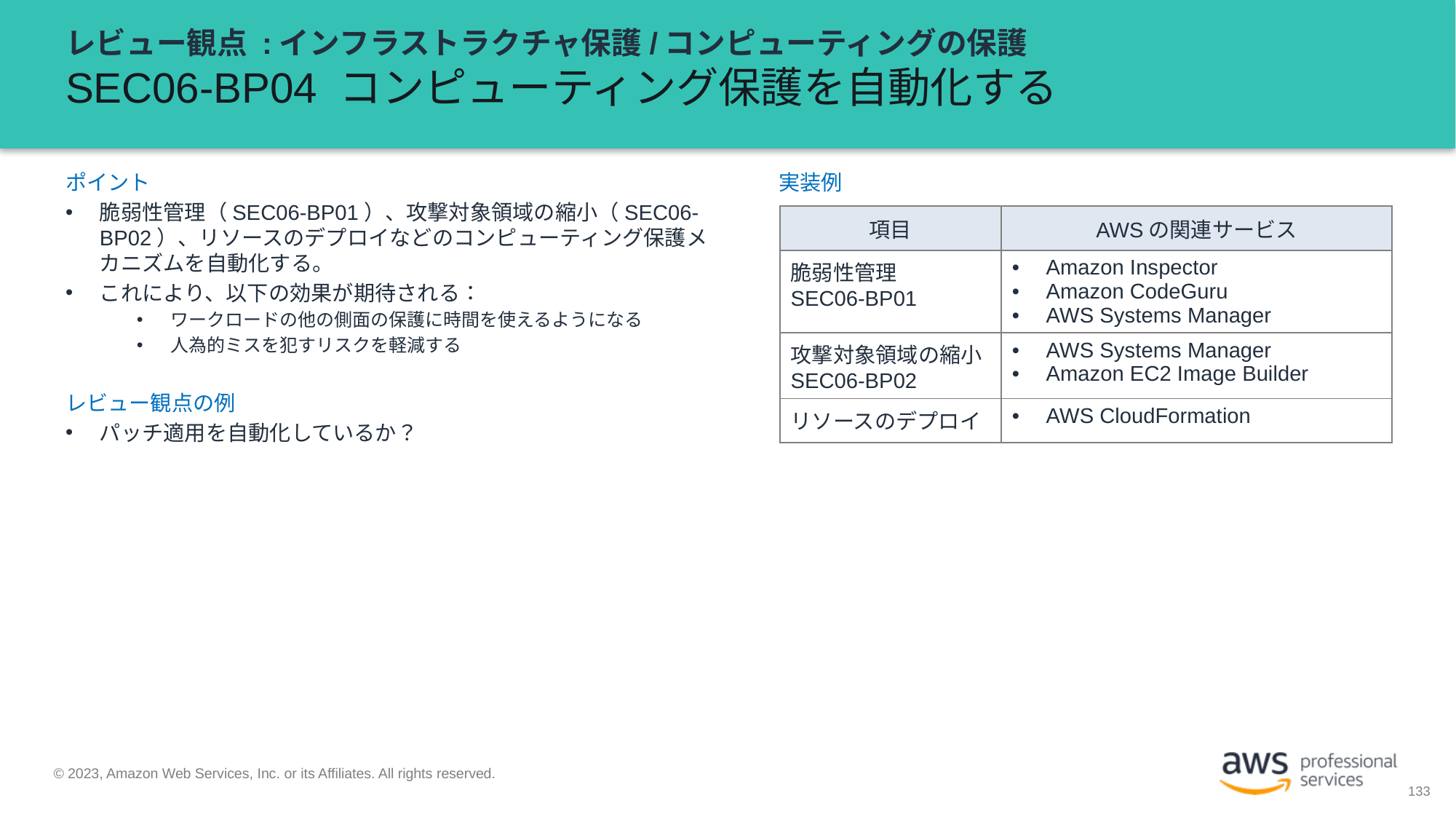

# レビュー観点 :インフラストラクチャ保護/コンピューティングの保護 SEC06-BP04 コンピューティング保護を自動化する
ポイント
脆弱性管理（SEC06-BP01）、攻撃対象領域の縮小（SEC06-BP02）、リソースのデプロイなどのコンピューティング保護メカニズムを自動化する。
これにより、以下の効果が期待される：
ワークロードの他の側面の保護に時間を使えるようになる
人為的ミスを犯すリスクを軽減する

レビュー観点の例
パッチ適用を自動化しているか？
実装例
| 項目 | AWSの関連サービス |
| --- | --- |
| 脆弱性管理 SEC06-BP01 | Amazon Inspector Amazon CodeGuru AWS Systems Manager |
| 攻撃対象領域の縮小 SEC06-BP02 | AWS Systems Manager Amazon EC2 Image Builder |
| リソースのデプロイ | AWS CloudFormation |